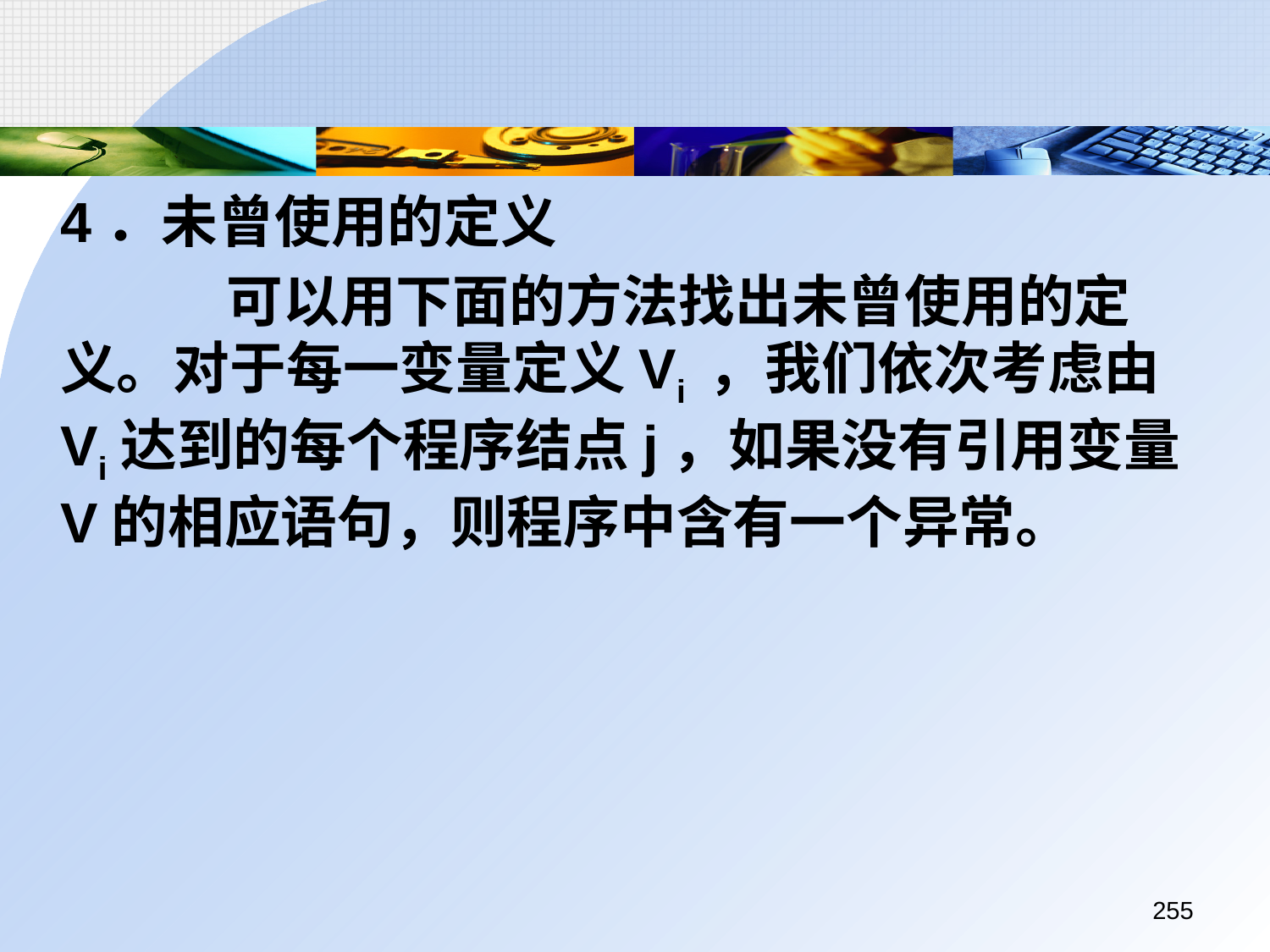

4．未曾使用的定义
		  可以用下面的方法找出未曾使用的定义。对于每一变量定义Vi ，我们依次考虑由Vi达到的每个程序结点j，如果没有引用变量V的相应语句，则程序中含有一个异常。

255